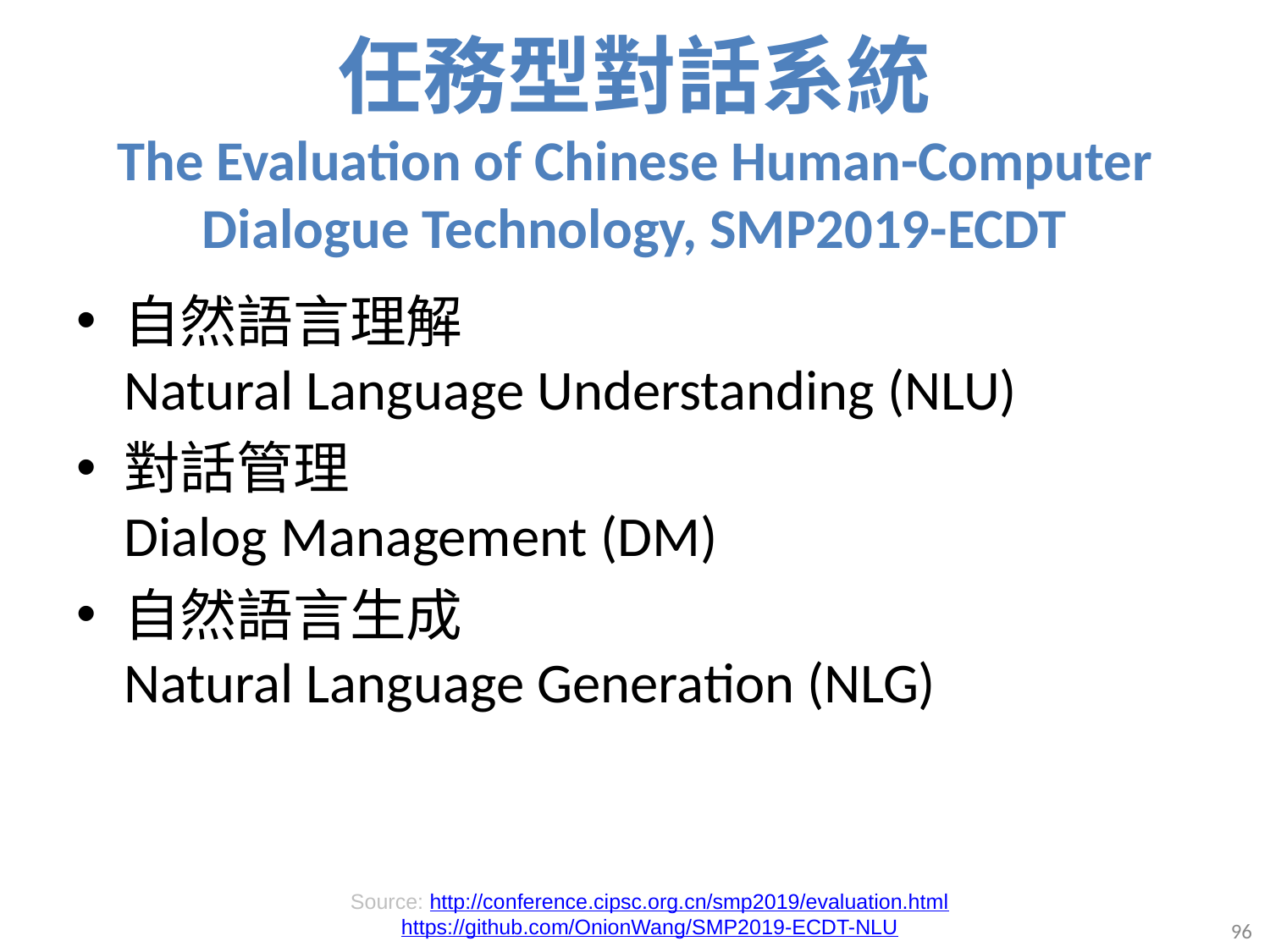

# 任務型對話系統 The Evaluation of Chinese Human-Computer Dialogue Technology, SMP2019-ECDT
自然語言理解
Natural Language Understanding (NLU)
對話管理
Dialog Management (DM)
自然語言生成
Natural Language Generation (NLG)
Source: http://conference.cipsc.org.cn/smp2019/evaluation.html
https://github.com/OnionWang/SMP2019-ECDT-NLU
96